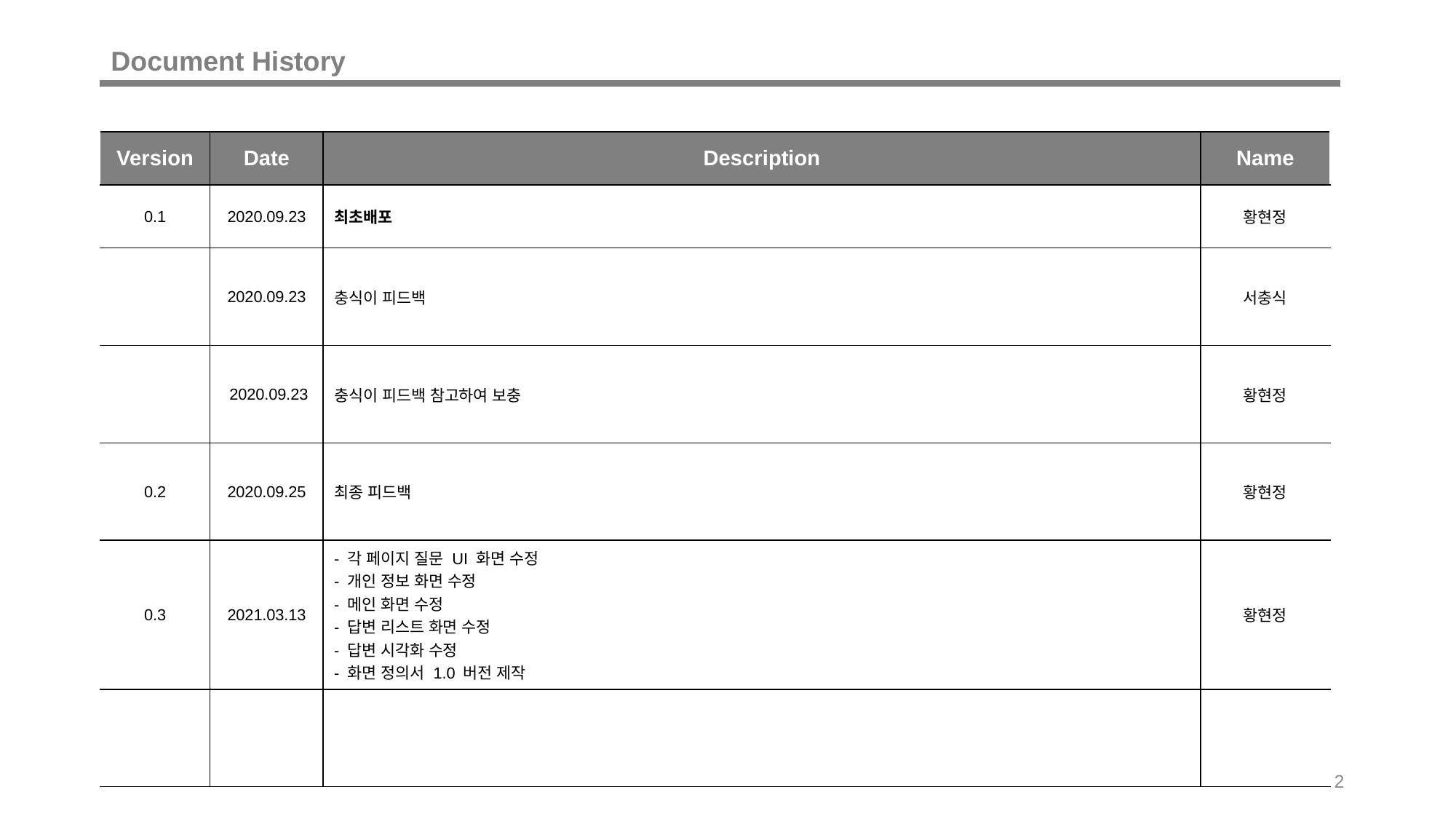

# Document History
| Version | Date | Description | Name |
| --- | --- | --- | --- |
| 0.1 | 2020.09.23 | 최초배포 | 황현정 |
|  | 2020.09.23 | 충식이 피드백 | 서충식 |
|  | 2020.09.23 | 충식이 피드백 참고하여 보충 | 황현정 |
| 0.2 | 2020.09.25 | 최종 피드백 | 황현정 |
| 0.3 | 2021.03.13 | - 각 페이지 질문 UI 화면 수정 - 개인 정보 화면 수정 - 메인 화면 수정 - 답변 리스트 화면 수정 - 답변 시각화 수정 - 화면 정의서 1.0 버전 제작 | 황현정 |
|  |  |  |  |
2